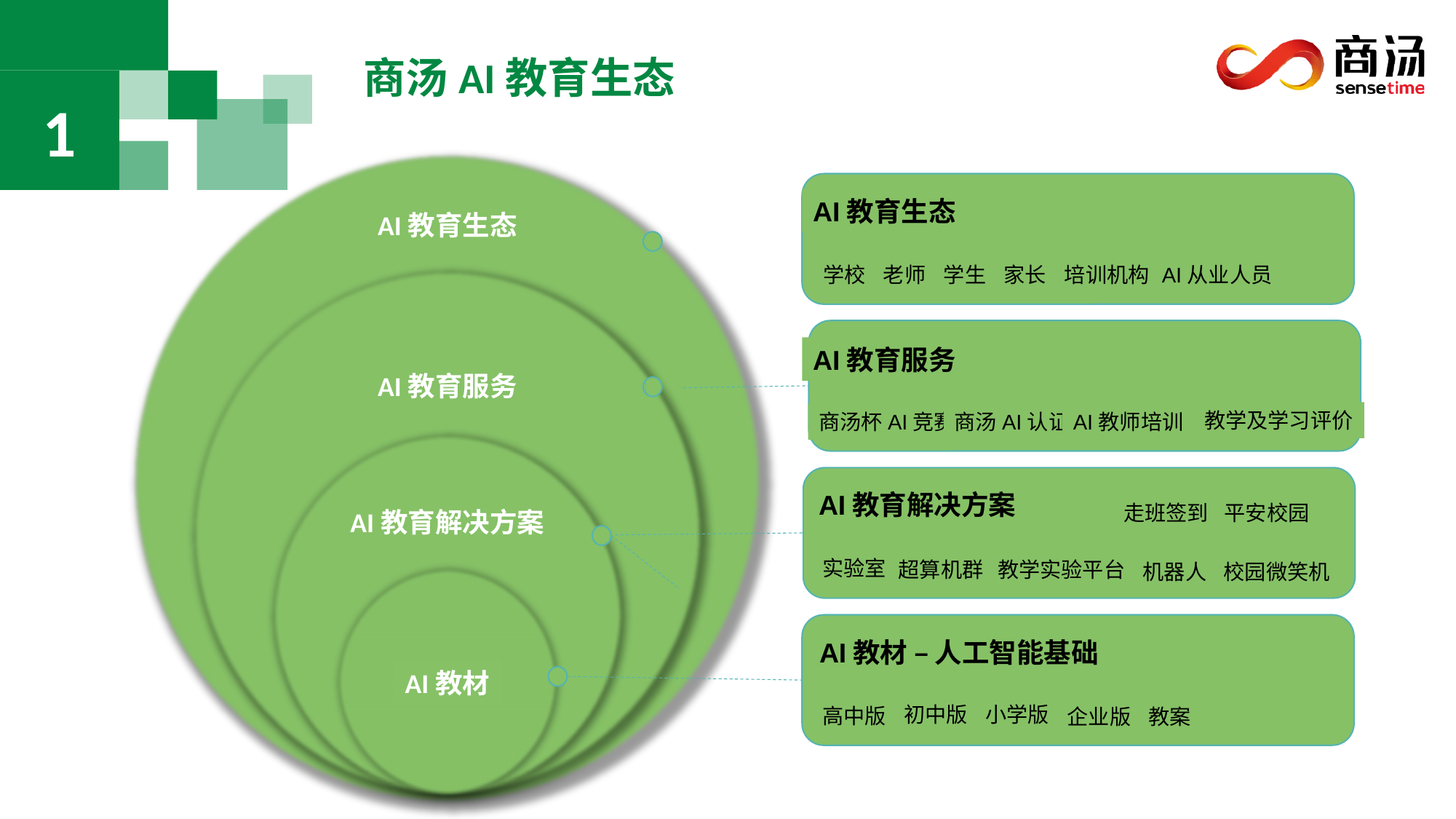

商汤AI教育生态
1

AI教育生态
AI教育生态

学校
老师
学生
家长
培训机构
AI从业人员

AI教育服务
AI教育服务

商汤AI认证
商汤杯AI竞赛
AI教师培训
教学及学习评价

AI教育解决方案
AI教育解决方案

实验室
超算机群
教学实验平台
机器人
走班签到
平安校园
校园微笑机

AI教材 – 人工智能基础
AI教材

初中版
小学版
高中版
教案
企业版